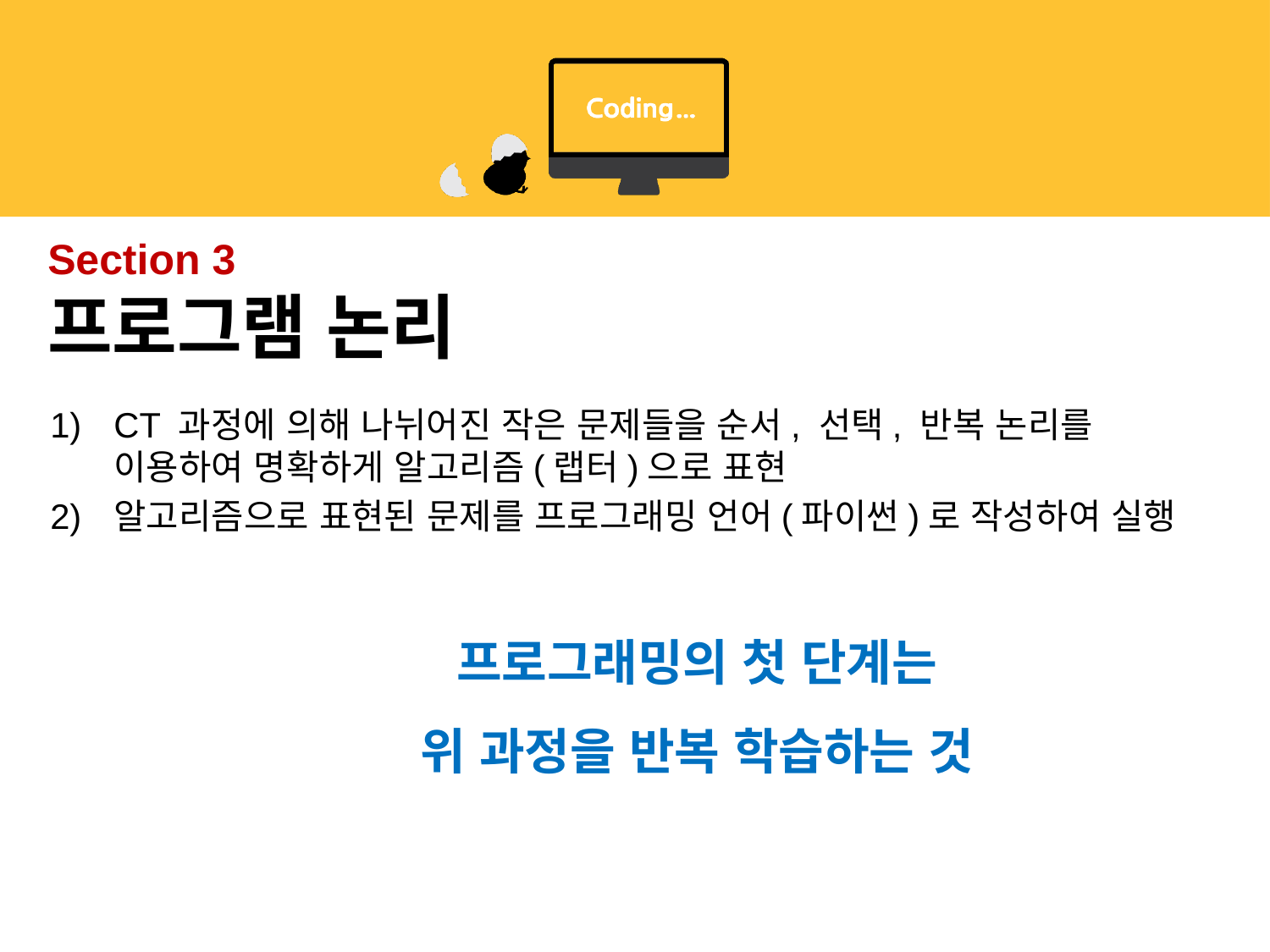

# Section 3 프로그램 논리
CT 과정에 의해 나뉘어진 작은 문제들을 순서, 선택, 반복 논리를 이용하여 명확하게 알고리즘(랩터)으로 표현
알고리즘으로 표현된 문제를 프로그래밍 언어(파이썬)로 작성하여 실행

프로그래밍의 첫 단계는
위 과정을 반복 학습하는 것